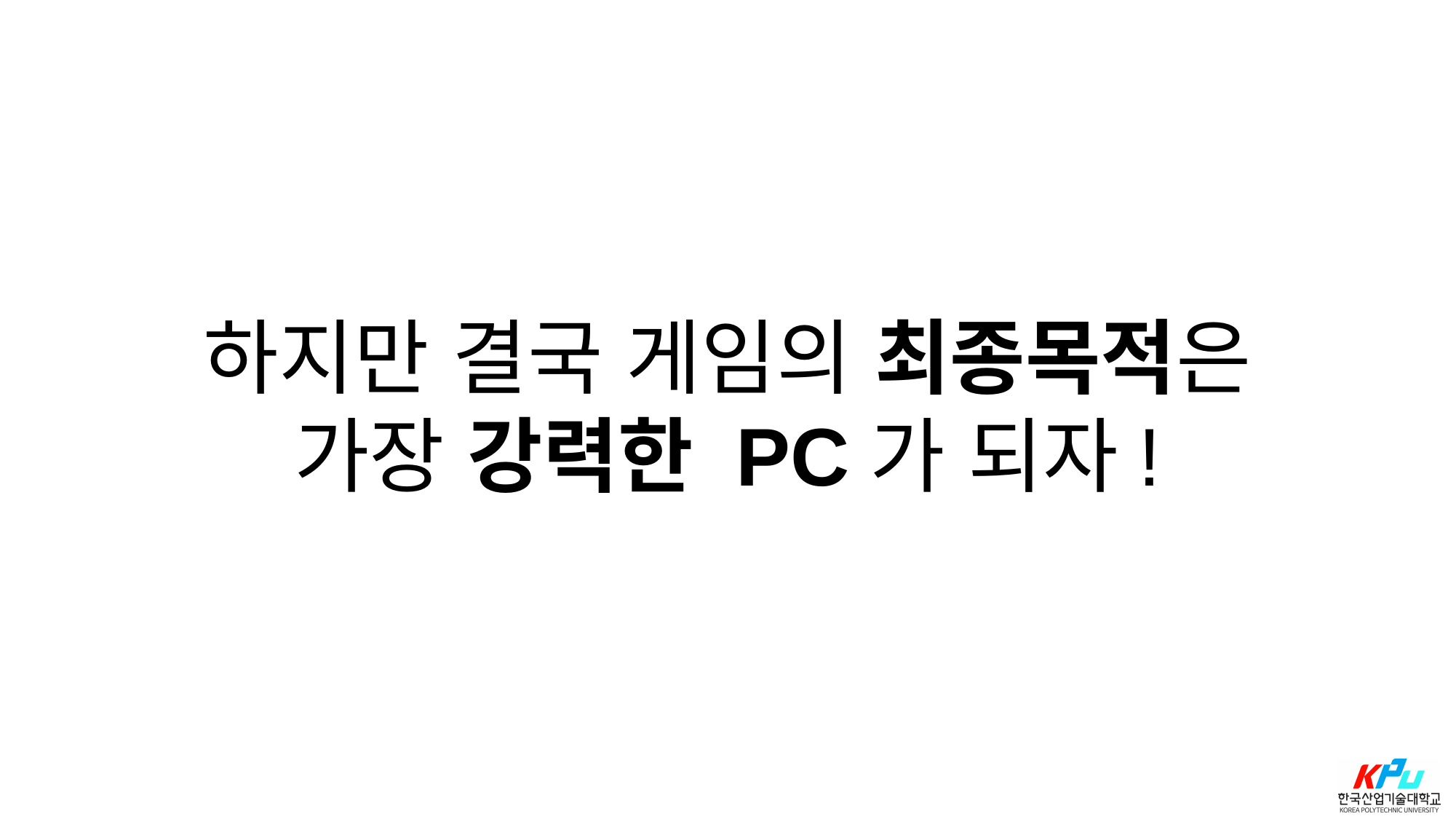

하지만 결국 게임의 최종목적은
가장 강력한 PC가 되자!